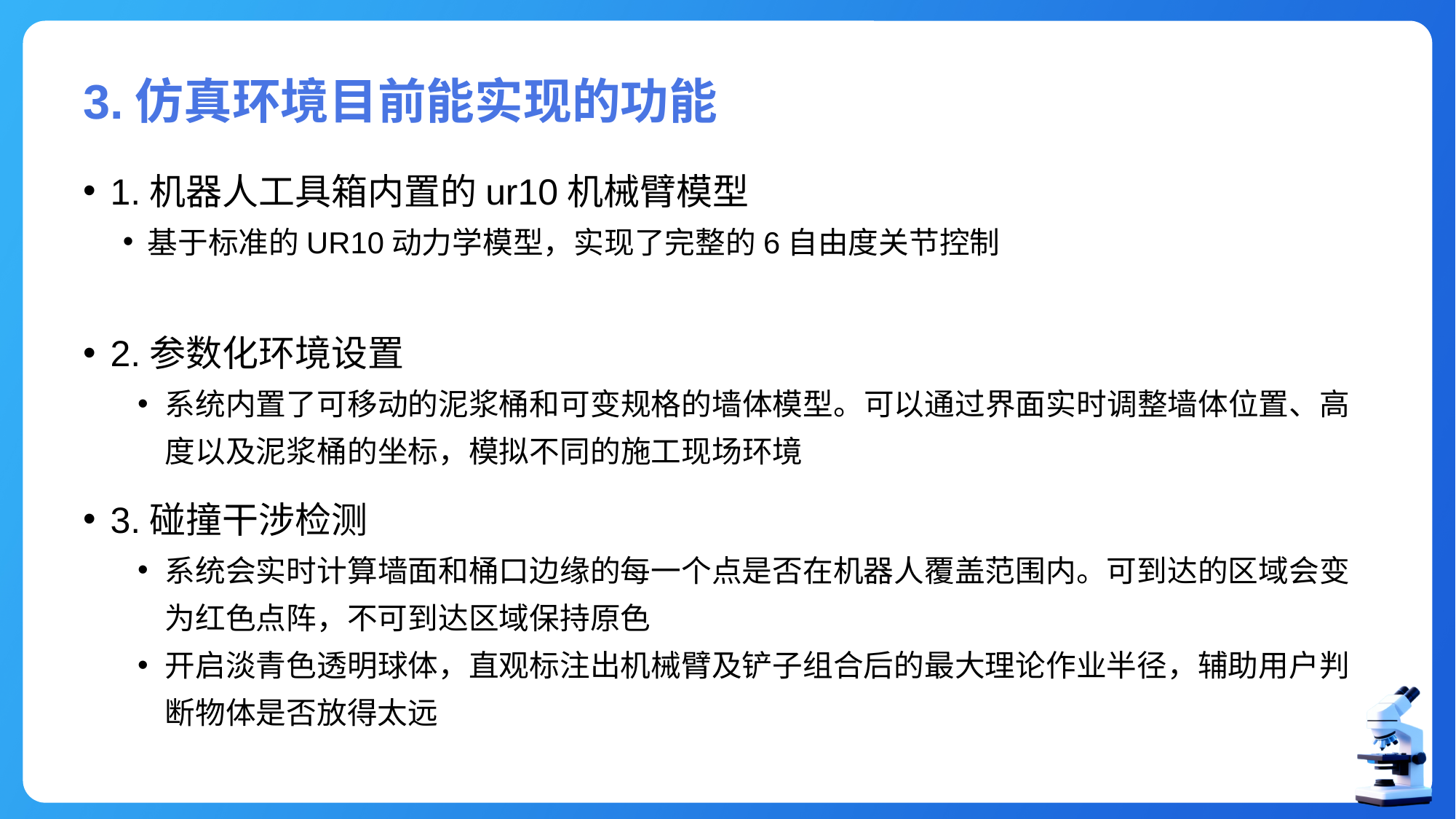

# 3.仿真环境目前能实现的功能

1.机器人工具箱内置的ur10机械臂模型
基于标准的UR10动力学模型，实现了完整的6自由度关节控制

2.参数化环境设置
系统内置了可移动的泥浆桶和可变规格的墙体模型。可以通过界面实时调整墙体位置、高度以及泥浆桶的坐标，模拟不同的施工现场环境
3.碰撞干涉检测
系统会实时计算墙面和桶口边缘的每一个点是否在机器人覆盖范围内。可到达的区域会变为红色点阵，不可到达区域保持原色
开启淡青色透明球体，直观标注出机械臂及铲子组合后的最大理论作业半径，辅助用户判断物体是否放得太远